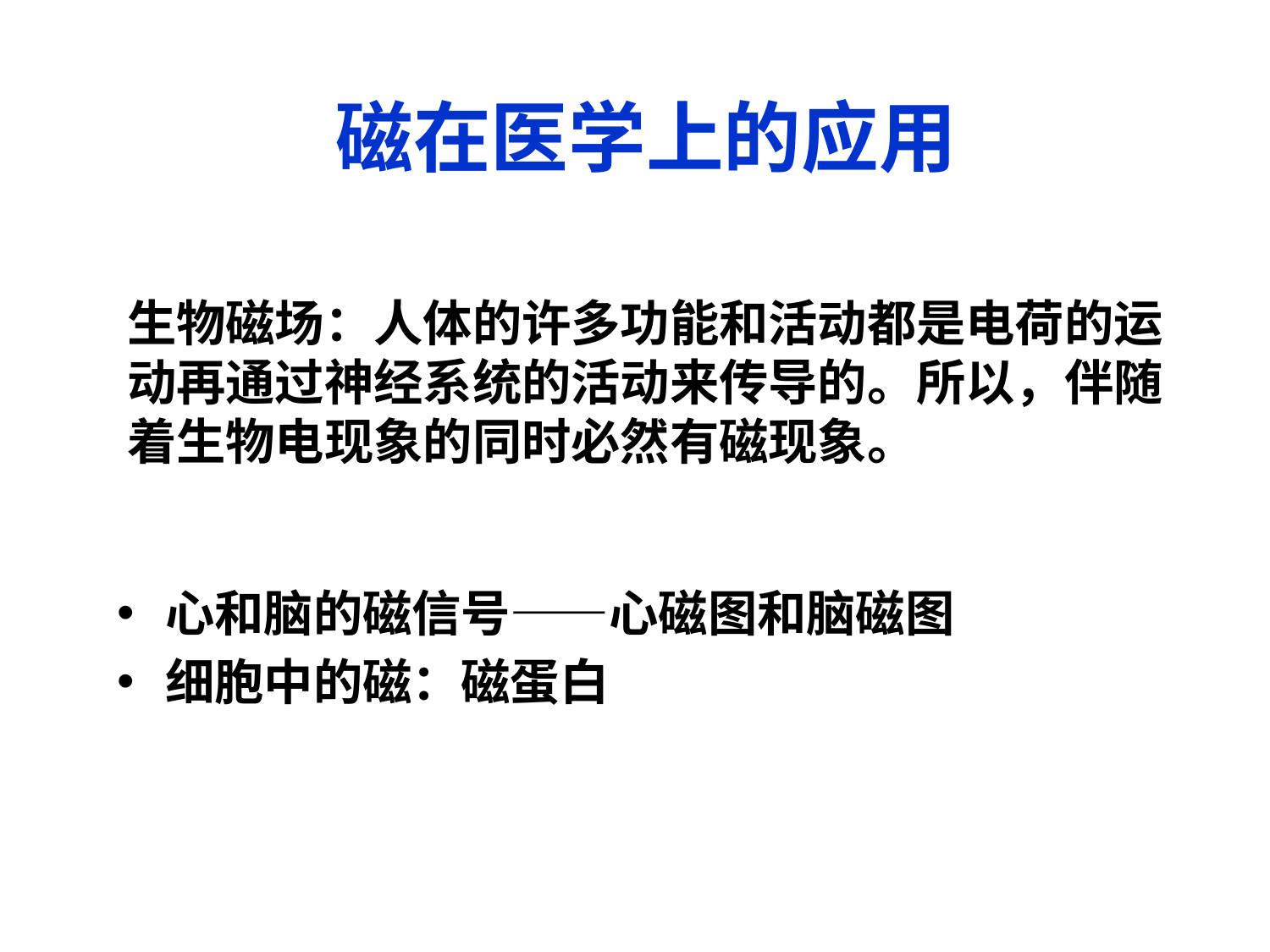

# 磁在医学上的应用
生物磁场：人体的许多功能和活动都是电荷的运动再通过神经系统的活动来传导的。所以，伴随着生物电现象的同时必然有磁现象。
心和脑的磁信号——心磁图和脑磁图
细胞中的磁：磁蛋白